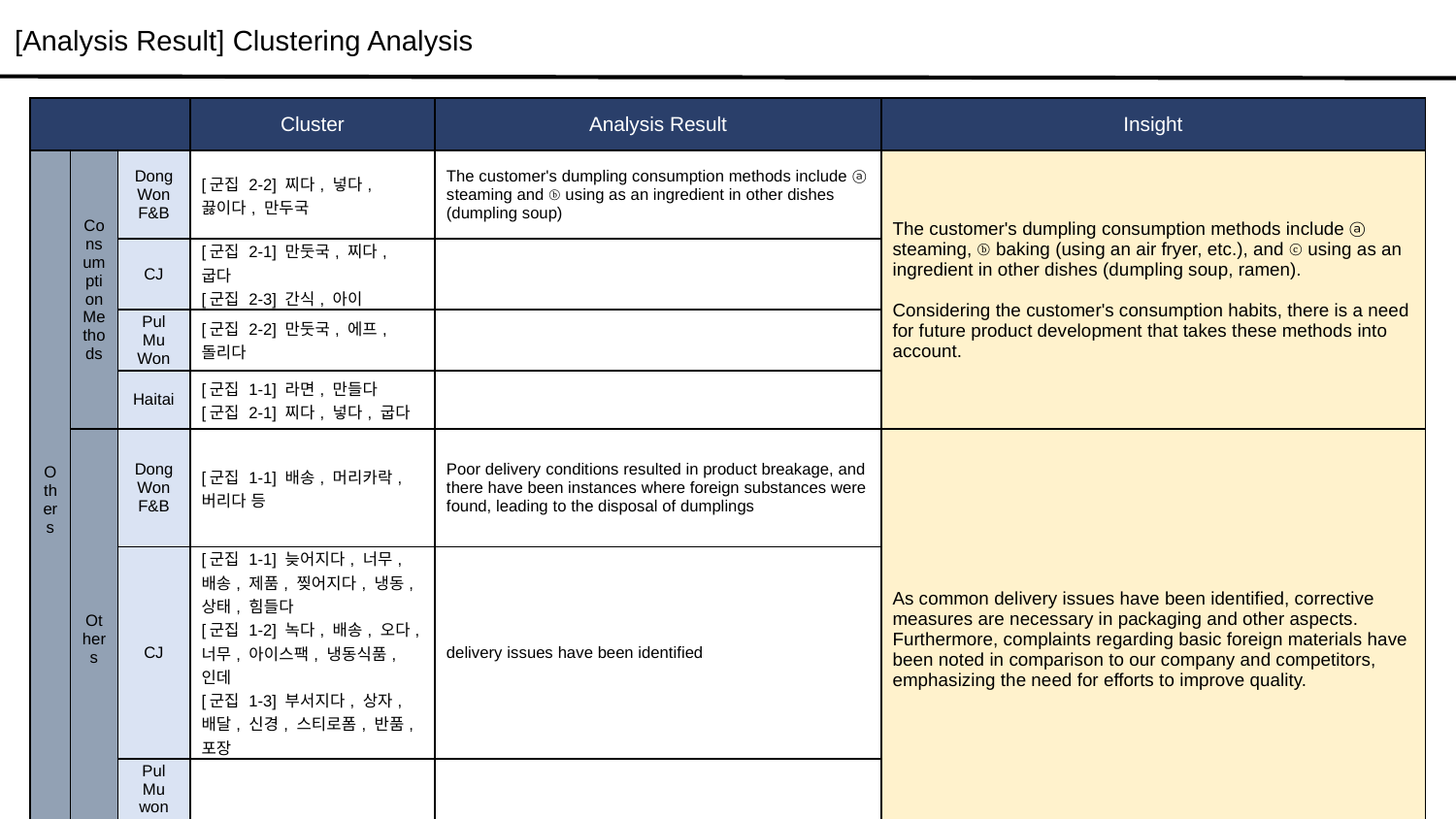

[Analysis Result] Clustering Analysis

|  |  |  | Cluster | Analysis Result | Insight |
| --- | --- | --- | --- | --- | --- |
| Others | Consumption Methods | Dong Won F&B | [군집 2-2] 찌다, 넣다, 끓이다, 만두국 | The customer's dumpling consumption methods include ⓐ steaming and ⓑ using as an ingredient in other dishes (dumpling soup) | The customer's dumpling consumption methods include ⓐ steaming, ⓑ baking (using an air fryer, etc.), and ⓒ using as an ingredient in other dishes (dumpling soup, ramen). Considering the customer's consumption habits, there is a need for future product development that takes these methods into account. |
|  |  | CJ | [군집 2-1] 만둣국, 찌다, 굽다 [군집 2-3] 간식, 아이 |  |  |
|  |  | Pul Mu Won | [군집 2-2] 만둣국, 에프, 돌리다 |  |  |
|  |  | Haitai | [군집 1-1] 라면, 만들다 [군집 2-1] 찌다, 넣다, 굽다 |  |  |
|  | Others | Dong Won F&B | [군집 1-1] 배송, 머리카락, 버리다 등 | Poor delivery conditions resulted in product breakage, and there have been instances where foreign substances were found, leading to the disposal of dumplings | As common delivery issues have been identified, corrective measures are necessary in packaging and other aspects. Furthermore, complaints regarding basic foreign materials have been noted in comparison to our company and competitors, emphasizing the need for efforts to improve quality. |
|  |  | CJ | [군집 1-1] 늦어지다, 너무, 배송, 제품, 찢어지다, 냉동, 상태, 힘들다 [군집 1-2] 녹다, 배송, 오다, 너무, 아이스팩, 냉동식품, 인데 [군집 1-3] 부서지다, 상자, 배달, 신경, 스티로폼, 반품, 포장 | delivery issues have been identified |  |
|  |  | Pul Mu won |  |  |  |
|  |  | Haitai | [군집 1-2] 배송, 녹다 | delivery issues have been identified |  |